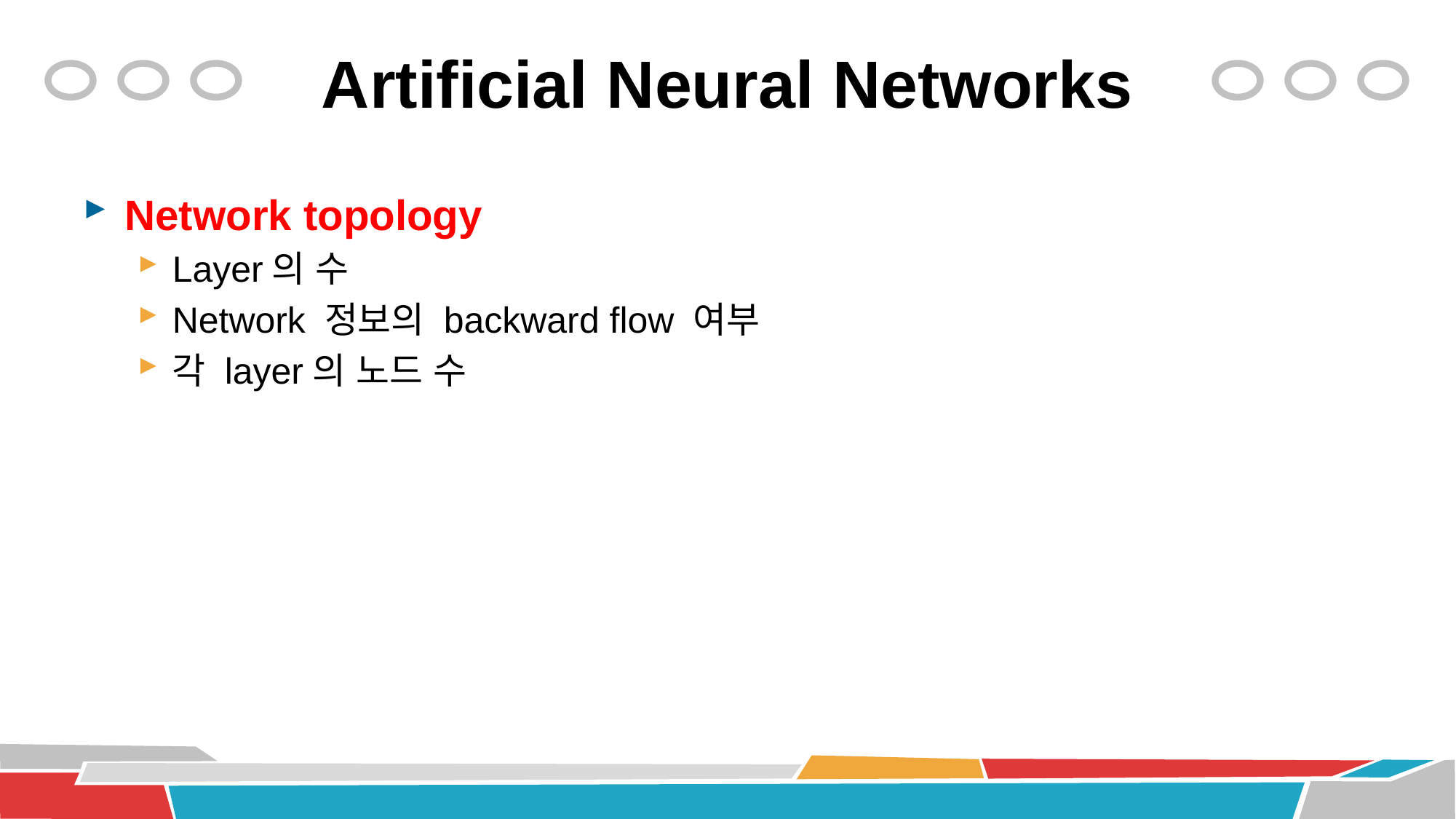

# Artificial Neural Networks
Network topology
Layer의 수
Network 정보의 backward flow 여부
각 layer의 노드 수